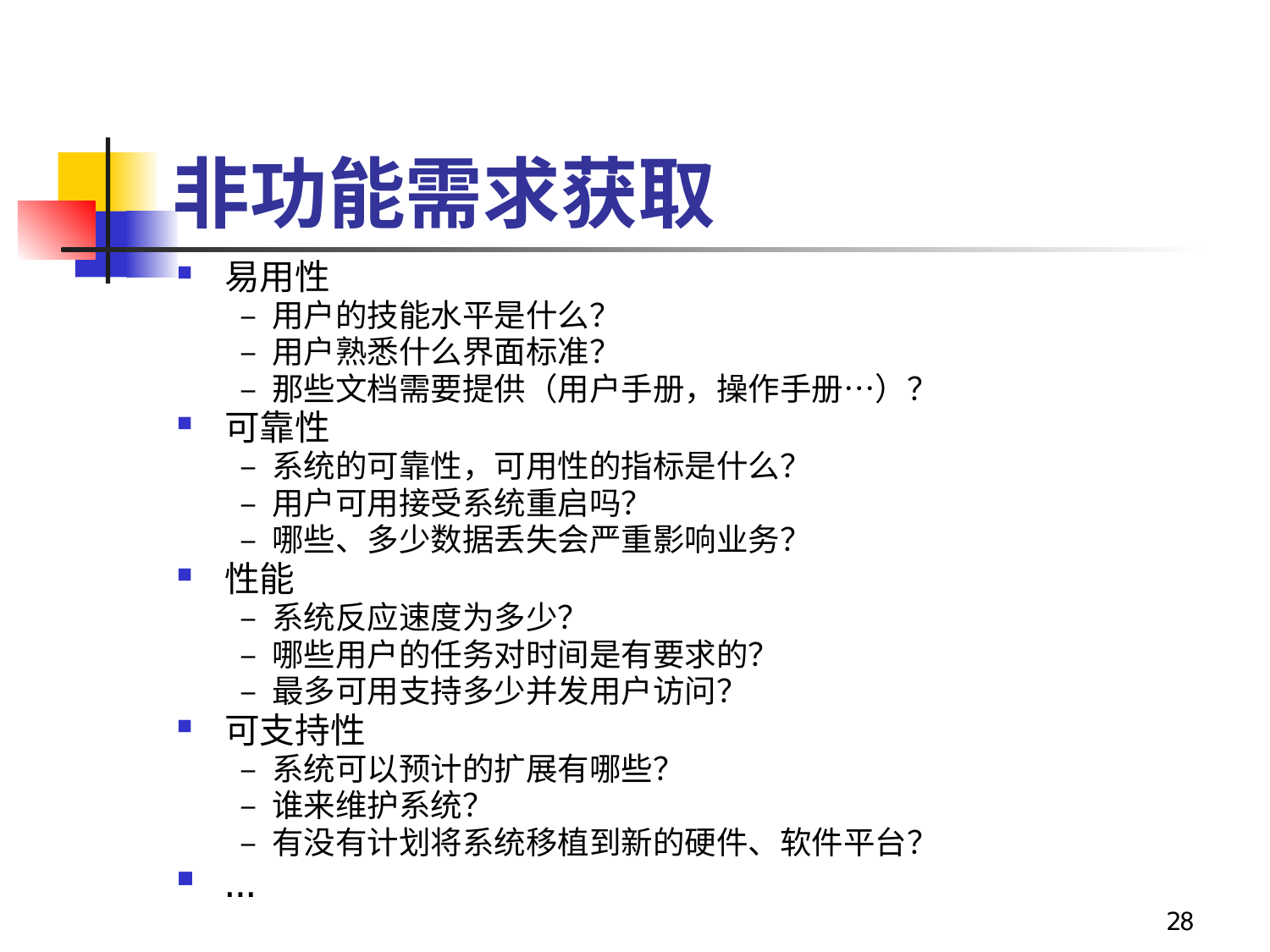

# 非功能需求获取
易用性
– 用户的技能水平是什么？
– 用户熟悉什么界面标准？
– 那些文档需要提供（用户手册，操作手册…）？
可靠性
– 系统的可靠性，可用性的指标是什么？
– 用户可用接受系统重启吗？
– 哪些、多少数据丢失会严重影响业务？
性能
– 系统反应速度为多少？
– 哪些用户的任务对时间是有要求的？
– 最多可用支持多少并发用户访问？
可支持性
– 系统可以预计的扩展有哪些？
– 谁来维护系统？
– 有没有计划将系统移植到新的硬件、软件平台？
…
28